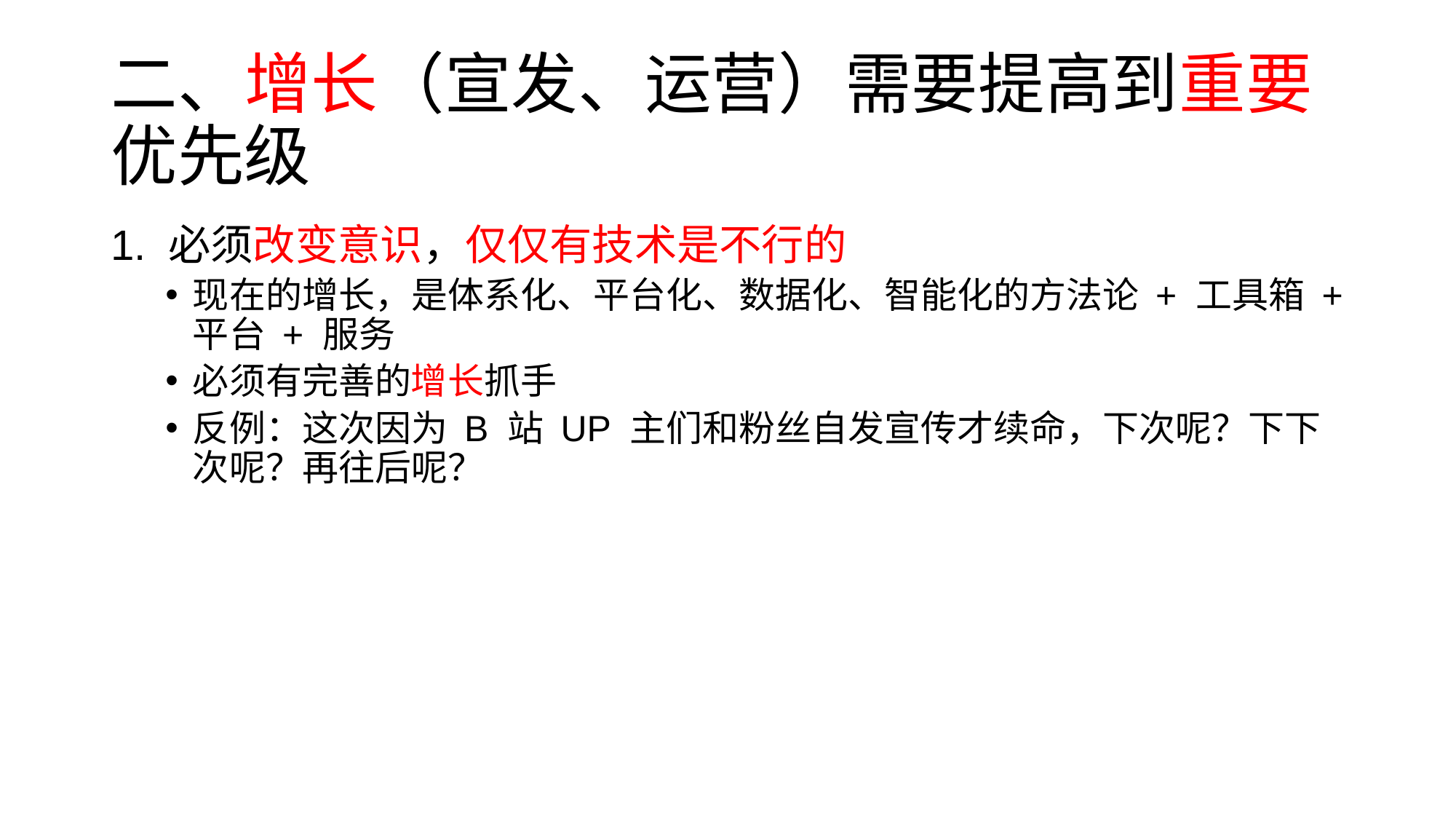

# 二、增长（宣发、运营）需要提高到重要优先级
1. 必须改变意识，仅仅有技术是不行的
现在的增长，是体系化、平台化、数据化、智能化的方法论 + 工具箱 + 平台 + 服务
必须有完善的增长抓手
反例：这次因为 B 站 UP 主们和粉丝自发宣传才续命，下次呢？下下次呢？再往后呢？